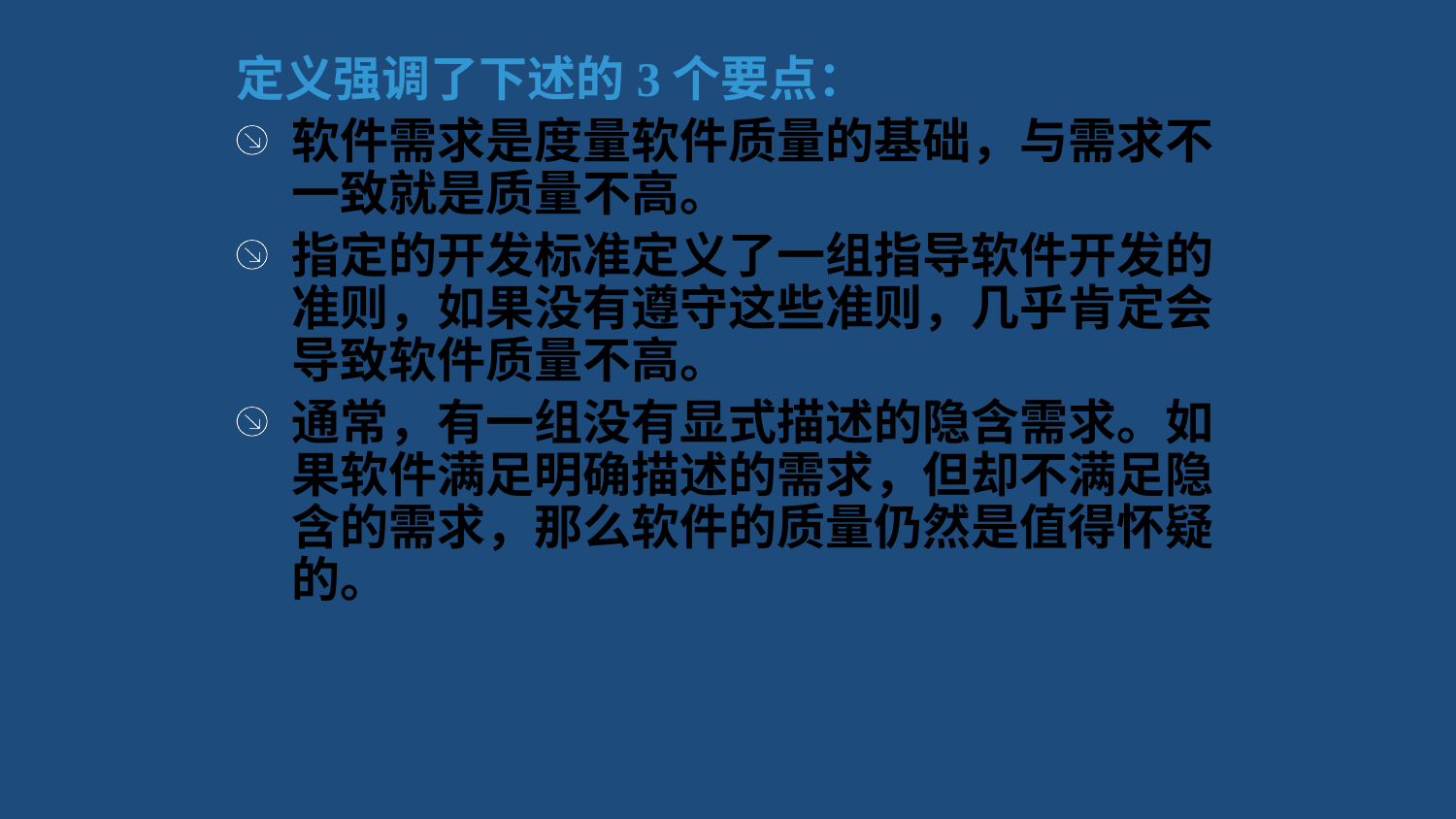

定义强调了下述的3个要点：
软件需求是度量软件质量的基础，与需求不一致就是质量不高。
指定的开发标准定义了一组指导软件开发的准则，如果没有遵守这些准则，几乎肯定会导致软件质量不高。
通常，有一组没有显式描述的隐含需求。如果软件满足明确描述的需求，但却不满足隐含的需求，那么软件的质量仍然是值得怀疑的。